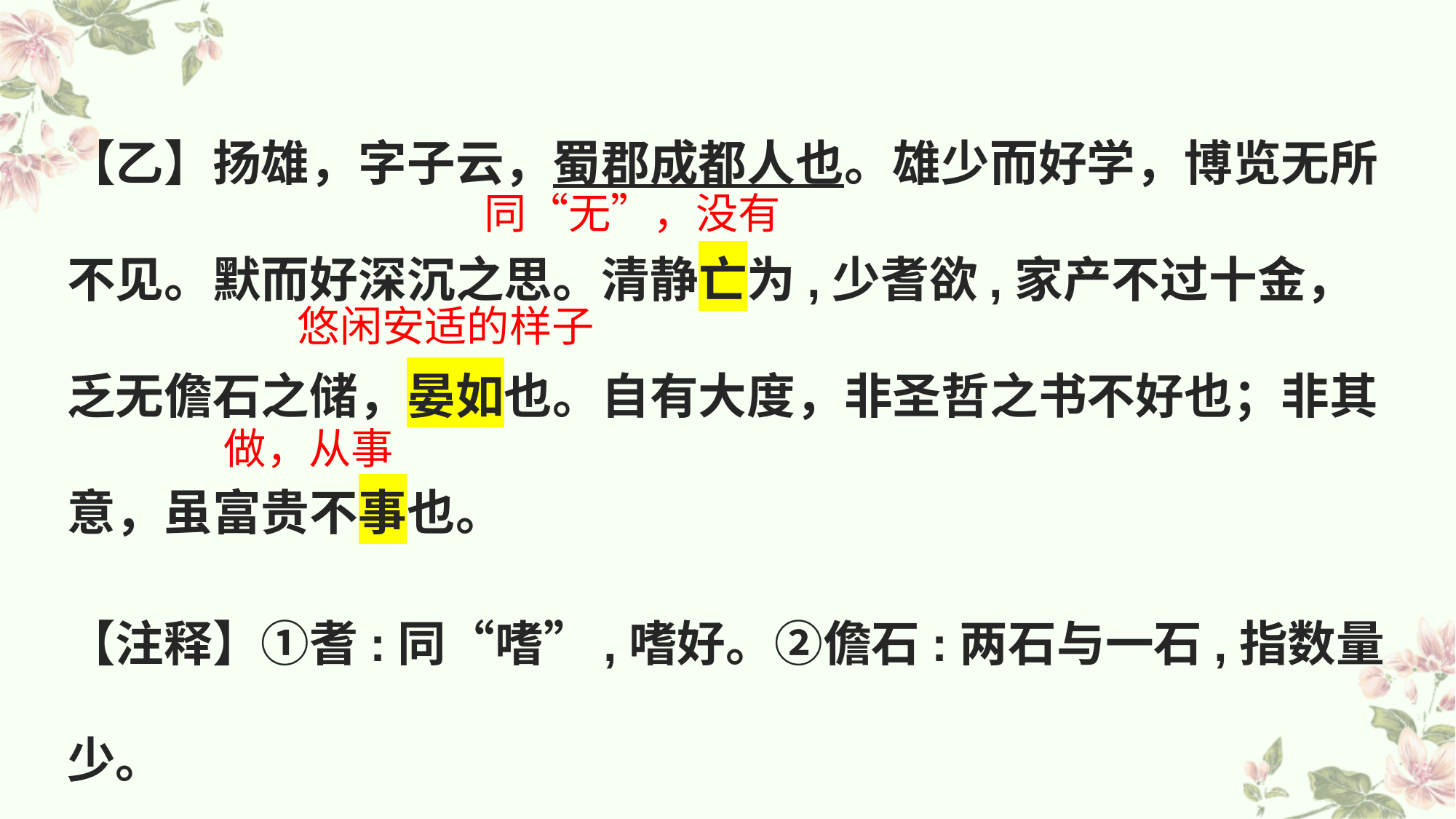

【乙】扬雄，字子云，蜀郡成都人也。雄少而好学，博览无所不见。默而好深沉之思。清静亡为,少耆欲,家产不过十金，乏无儋石之储，晏如也。自有大度，非圣哲之书不好也；非其意，虽富贵不事也。
【注释】①耆:同“嗜”,嗜好。②儋石:两石与一石,指数量少。
同“无”，没有
悠闲安适的样子
做，从事